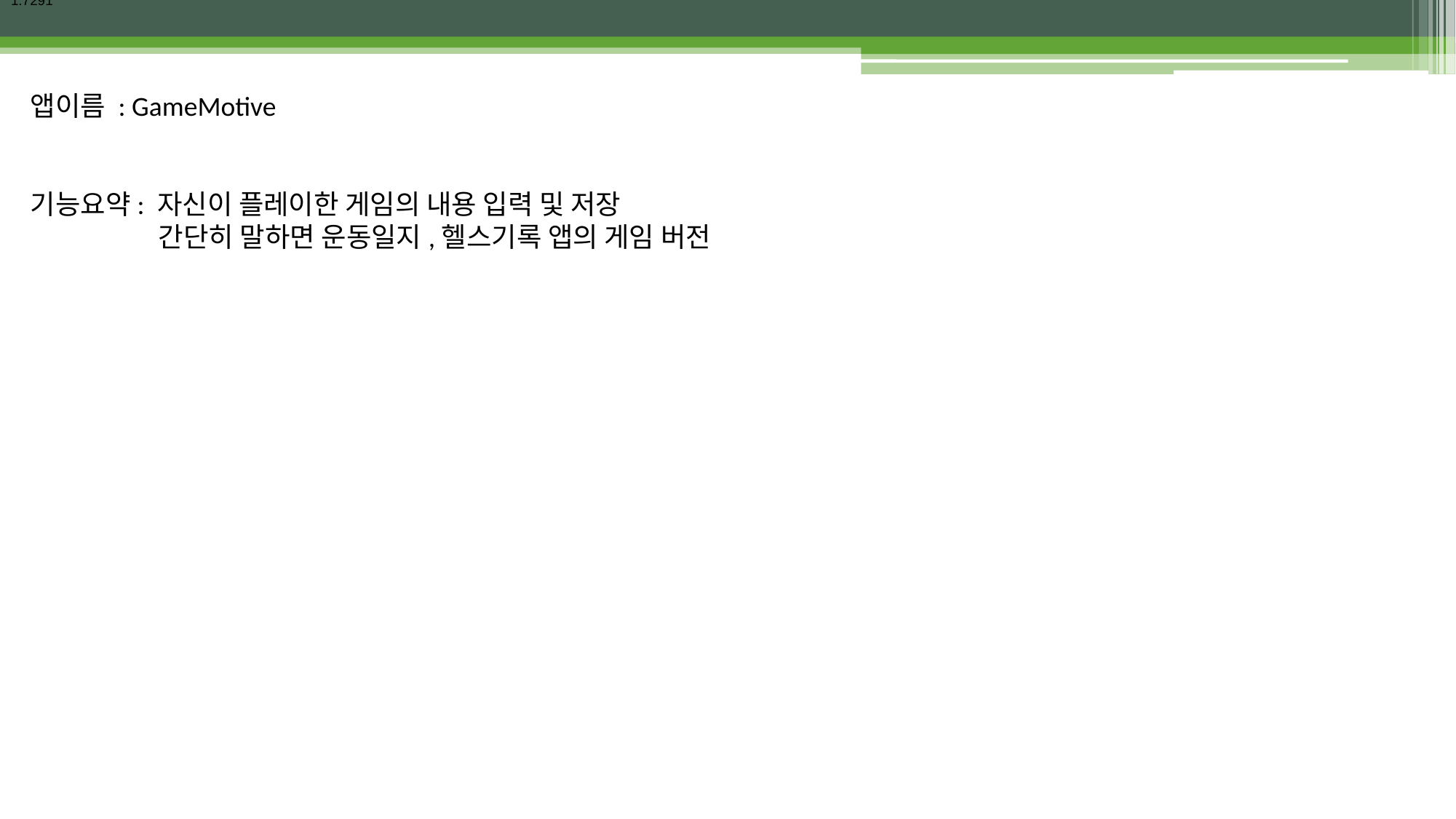

1.7291
앱이름 : GameMotive

기능요약: 자신이 플레이한 게임의 내용 입력 및 저장
	  간단히 말하면 운동일지,헬스기록 앱의 게임 버전